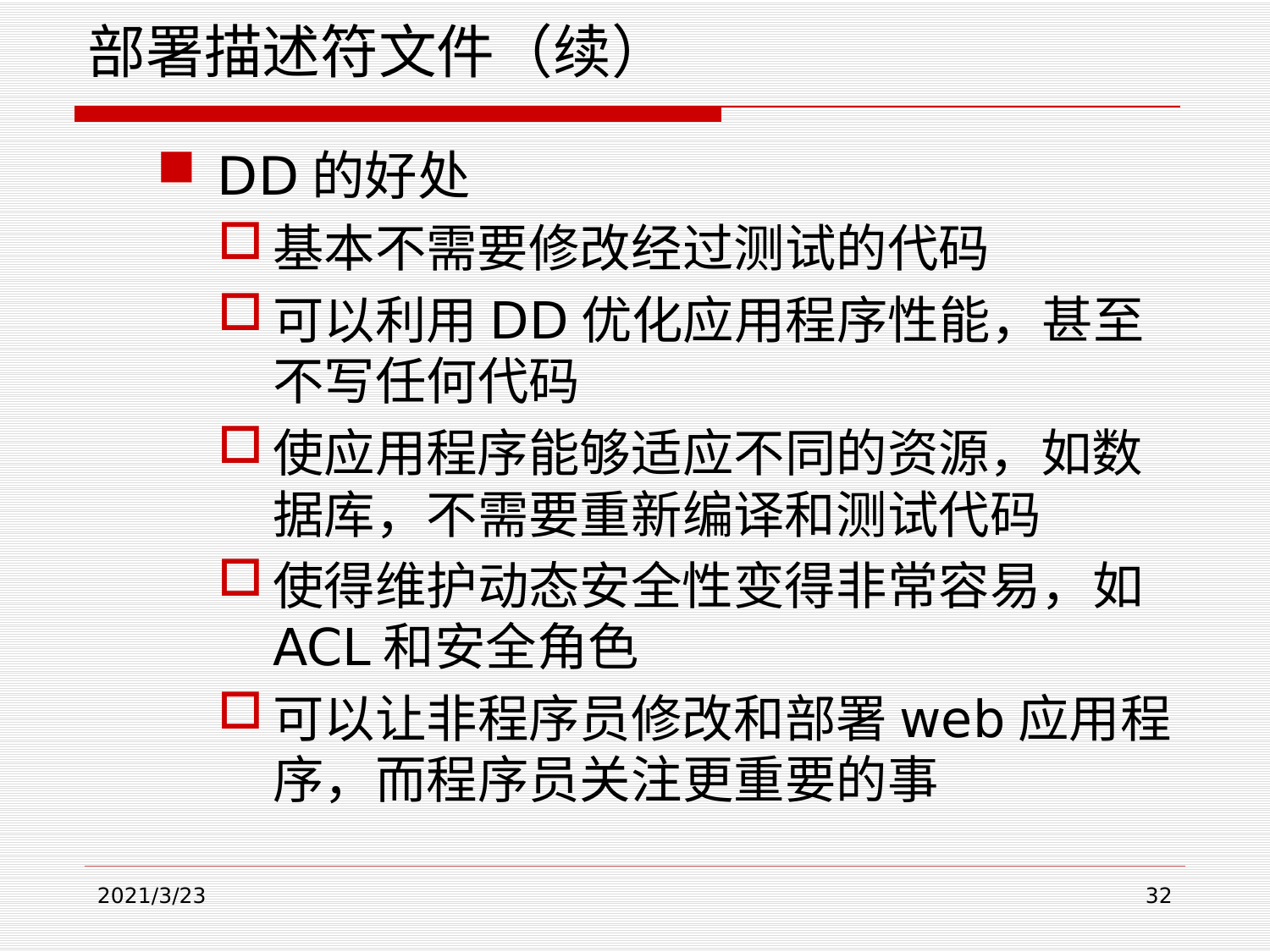

部署描述符文件（续）
DD的好处
基本不需要修改经过测试的代码
可以利用DD优化应用程序性能，甚至不写任何代码
使应用程序能够适应不同的资源，如数据库，不需要重新编译和测试代码
使得维护动态安全性变得非常容易，如ACL和安全角色
可以让非程序员修改和部署web应用程序，而程序员关注更重要的事
2021/3/23
32